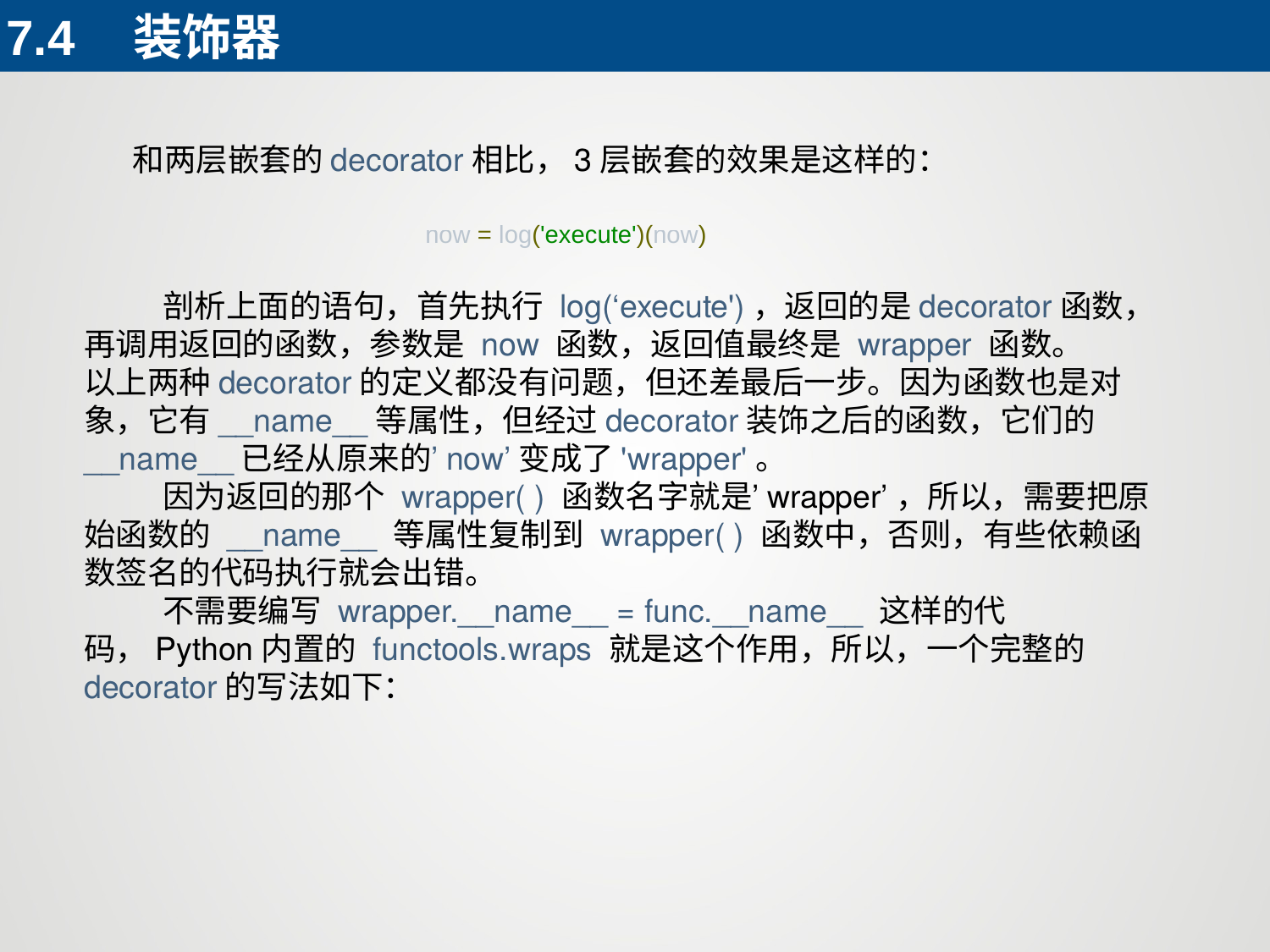

7.4	装饰器
       和两层嵌套的decorator相比，3层嵌套的效果是这样的：
now = log('execute')(now)
        剖析上面的语句，首先执行 log(‘execute')，返回的是decorator函数，再调用返回的函数，参数是 now 函数，返回值最终是 wrapper 函数。
以上两种decorator的定义都没有问题，但还差最后一步。因为函数也是对象，它有__name__等属性，但经过decorator装饰之后的函数，它们的__name__已经从原来的’now’变成了'wrapper'。
        因为返回的那个 wrapper( ) 函数名字就是’wrapper’，所以，需要把原始函数的 __name__ 等属性复制到 wrapper( ) 函数中，否则，有些依赖函数签名的代码执行就会出错。
        不需要编写 wrapper.__name__ = func.__name__ 这样的代码，Python内置的 functools.wraps 就是这个作用，所以，一个完整的decorator的写法如下：